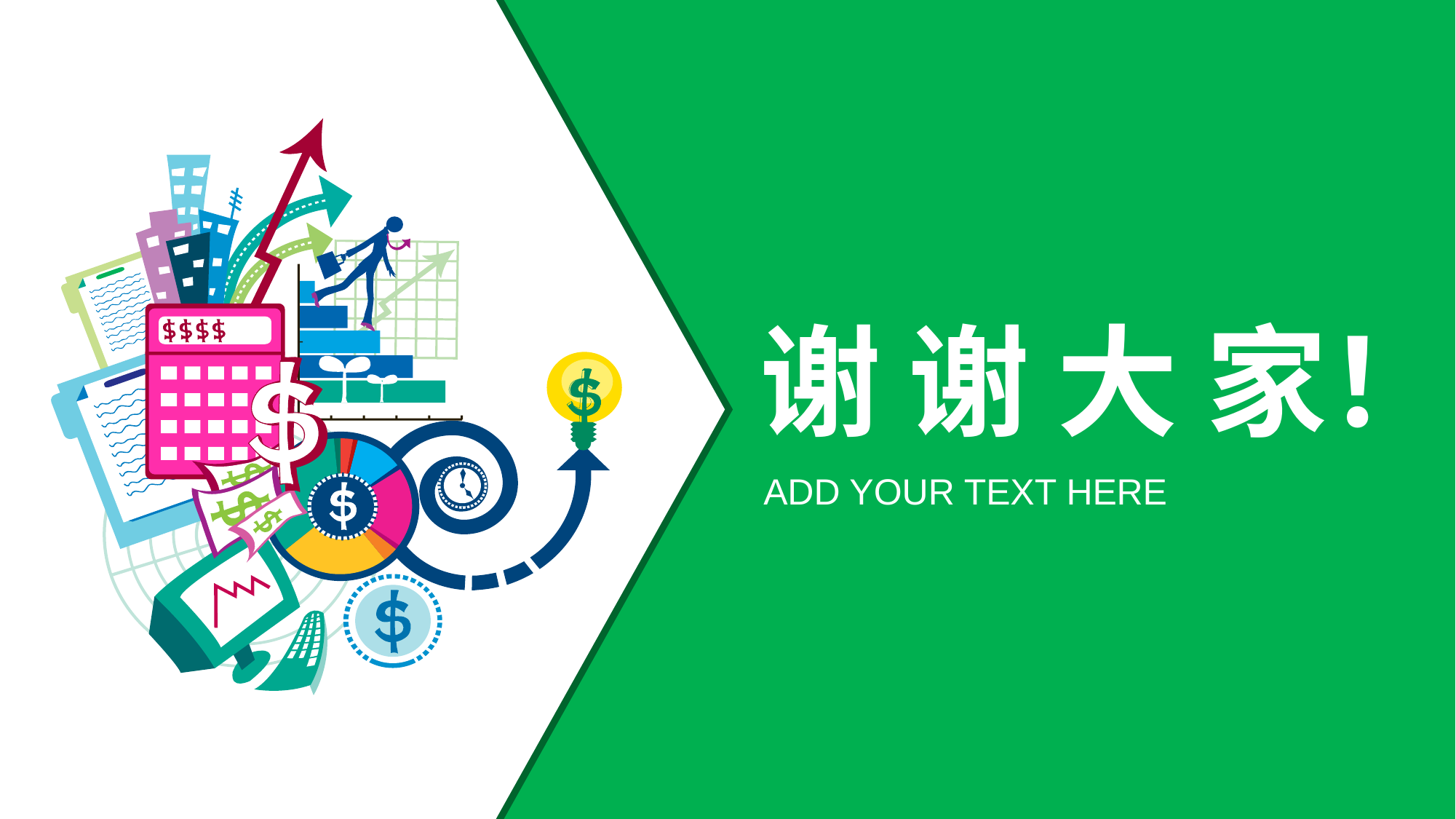

谢 谢 大 家！
ADD YOUR TEXT HERE